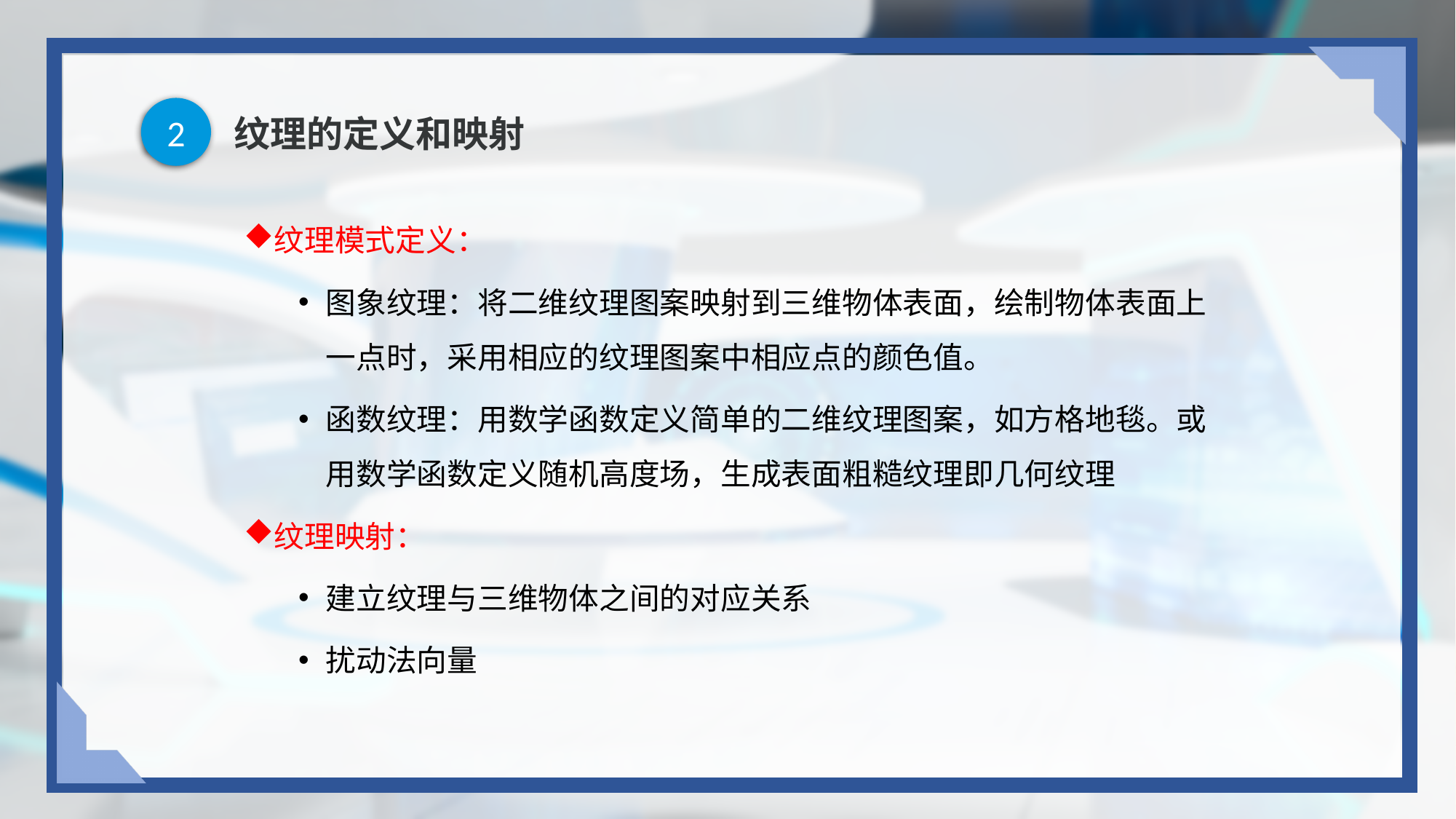

2
# 纹理的定义和映射
纹理模式定义：
图象纹理：将二维纹理图案映射到三维物体表面，绘制物体表面上一点时，采用相应的纹理图案中相应点的颜色值。
函数纹理：用数学函数定义简单的二维纹理图案，如方格地毯。或用数学函数定义随机高度场，生成表面粗糙纹理即几何纹理
纹理映射：
建立纹理与三维物体之间的对应关系
扰动法向量